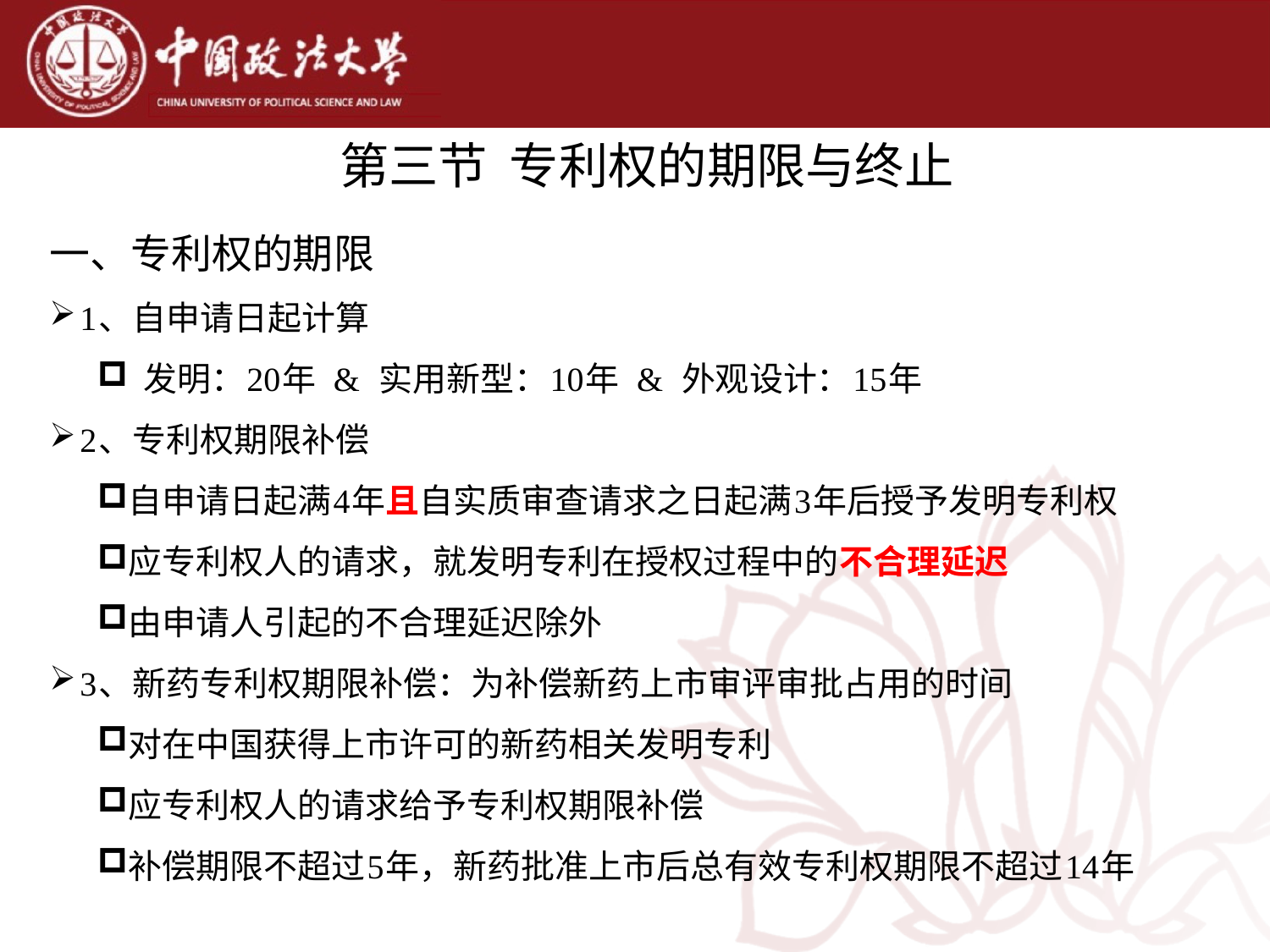

# 第三节  专利权的期限与终止
一、专利权的期限
1、自申请日起计算
发明：20年  &  实用新型：10年  &  外观设计：15年
2、专利权期限补偿
自申请日起满4年且自实质审查请求之日起满3年后授予发明专利权
应专利权人的请求，就发明专利在授权过程中的不合理延迟
由申请人引起的不合理延迟除外
3、新药专利权期限补偿：为补偿新药上市审评审批占用的时间
对在中国获得上市许可的新药相关发明专利
应专利权人的请求给予专利权期限补偿
补偿期限不超过5年，新药批准上市后总有效专利权期限不超过14年